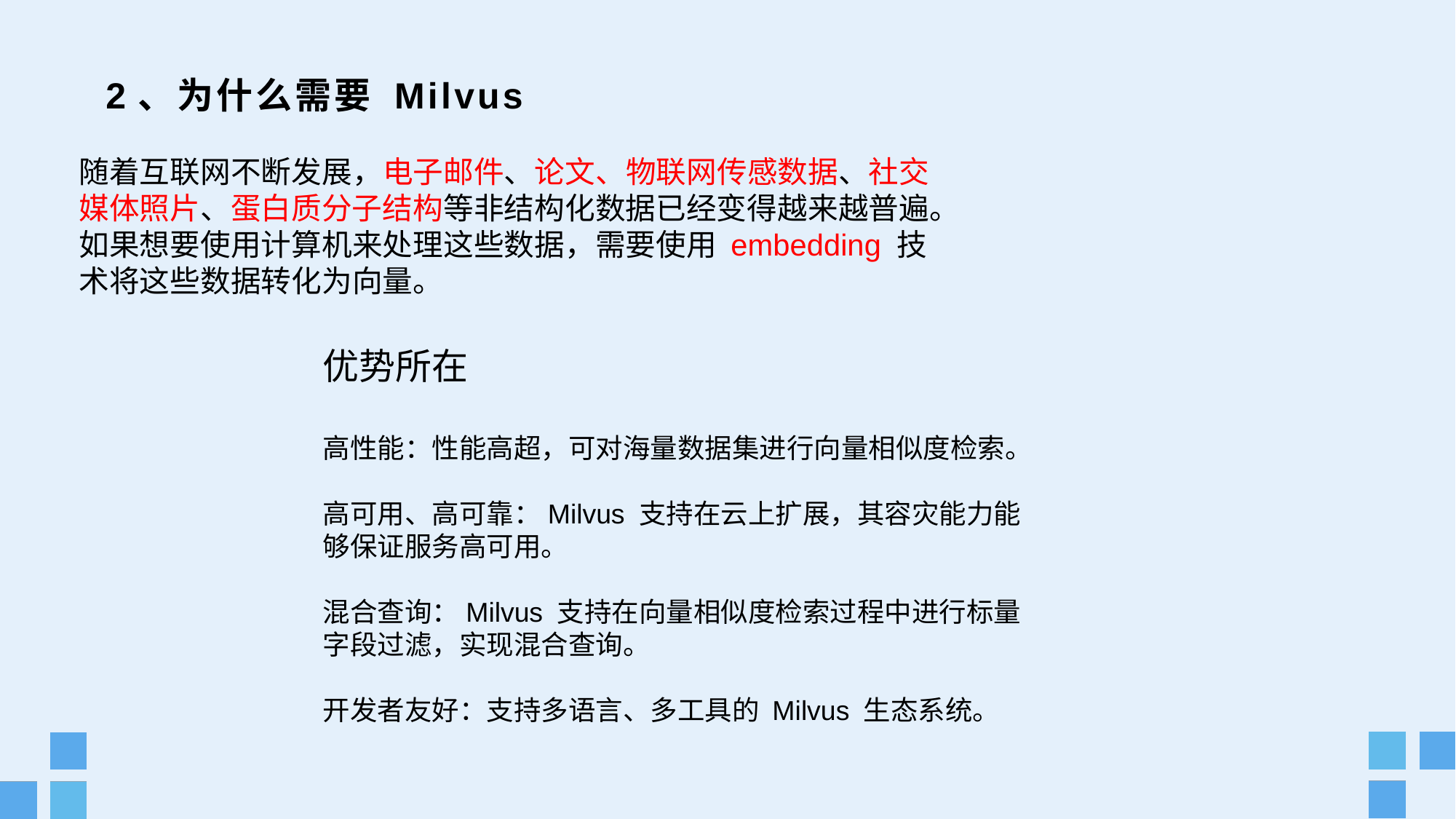

2、为什么需要 Milvus
随着互联网不断发展，电子邮件、论文、物联网传感数据、社交媒体照片、蛋白质分子结构等非结构化数据已经变得越来越普遍。
如果想要使用计算机来处理这些数据，需要使用 embedding 技术将这些数据转化为向量。

优势所在

高性能：性能高超，可对海量数据集进行向量相似度检索。

高可用、高可靠：Milvus 支持在云上扩展，其容灾能力能够保证服务高可用。

混合查询：Milvus 支持在向量相似度检索过程中进行标量字段过滤，实现混合查询。

开发者友好：支持多语言、多工具的 Milvus 生态系统。